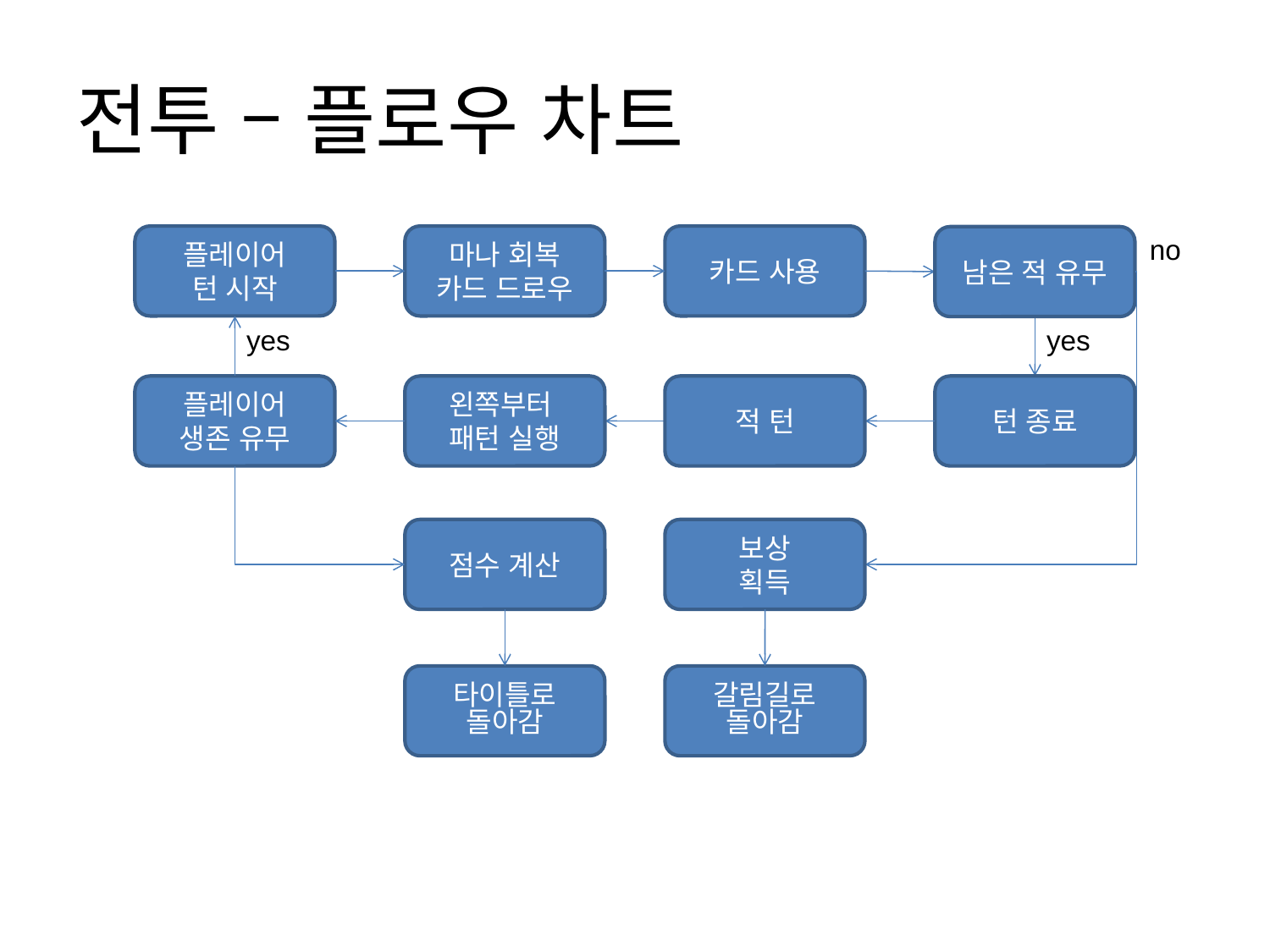

# 전투 – 플로우 차트
플레이어
턴 시작
마나 회복
카드 드로우
카드 사용
no
남은 적 유무
yes
yes
플레이어
생존 유무
왼쪽부터
패턴 실행
적 턴
턴 종료
점수 계산
보상
획득
타이틀로
돌아감
갈림길로
돌아감